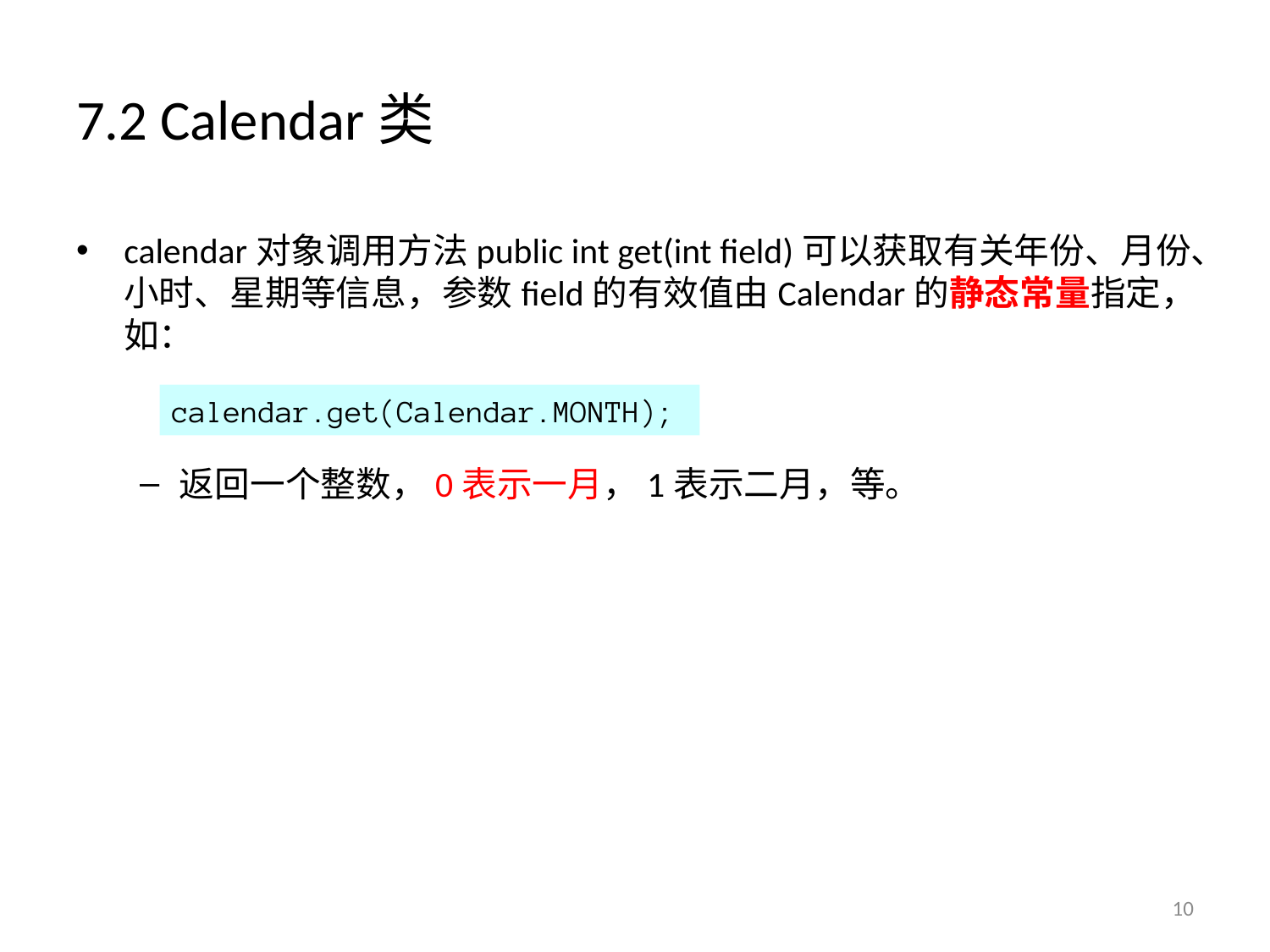

# 7.2 Calendar类
calendar对象调用方法public int get(int field)可以获取有关年份、月份、小时、星期等信息，参数field的有效值由Calendar的静态常量指定，如：

返回一个整数，0表示一月，1表示二月，等。

calendar.get(Calendar.MONTH);
10